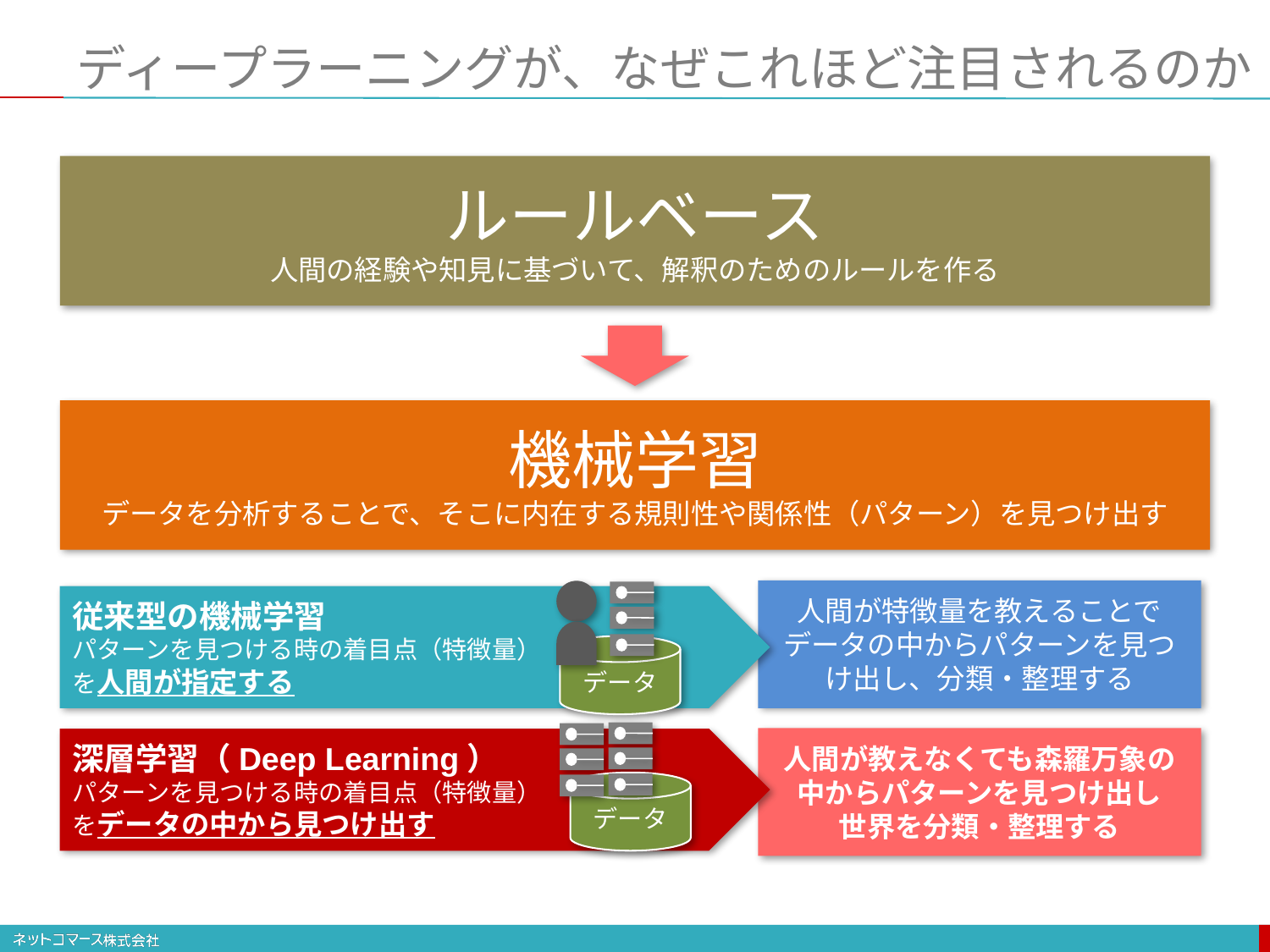

# ディープラーニングが、なぜこれほど注目されるのか
ルールベース
人間の経験や知見に基づいて、解釈のためのルールを作る

機械学習
データを分析することで、そこに内在する規則性や関係性（パターン）を見つけ出す
人間が特徴量を教えることで
データの中からパターンを見つけ出し、分類・整理する

従来型の機械学習
パターンを見つける時の着目点（特徴量）
を人間が指定する

データ

人間が教えなくても森羅万象の中からパターンを見つけ出し
世界を分類・整理する
深層学習（Deep Learning）
パターンを見つける時の着目点（特徴量）
をデータの中から見つけ出す

データ

33